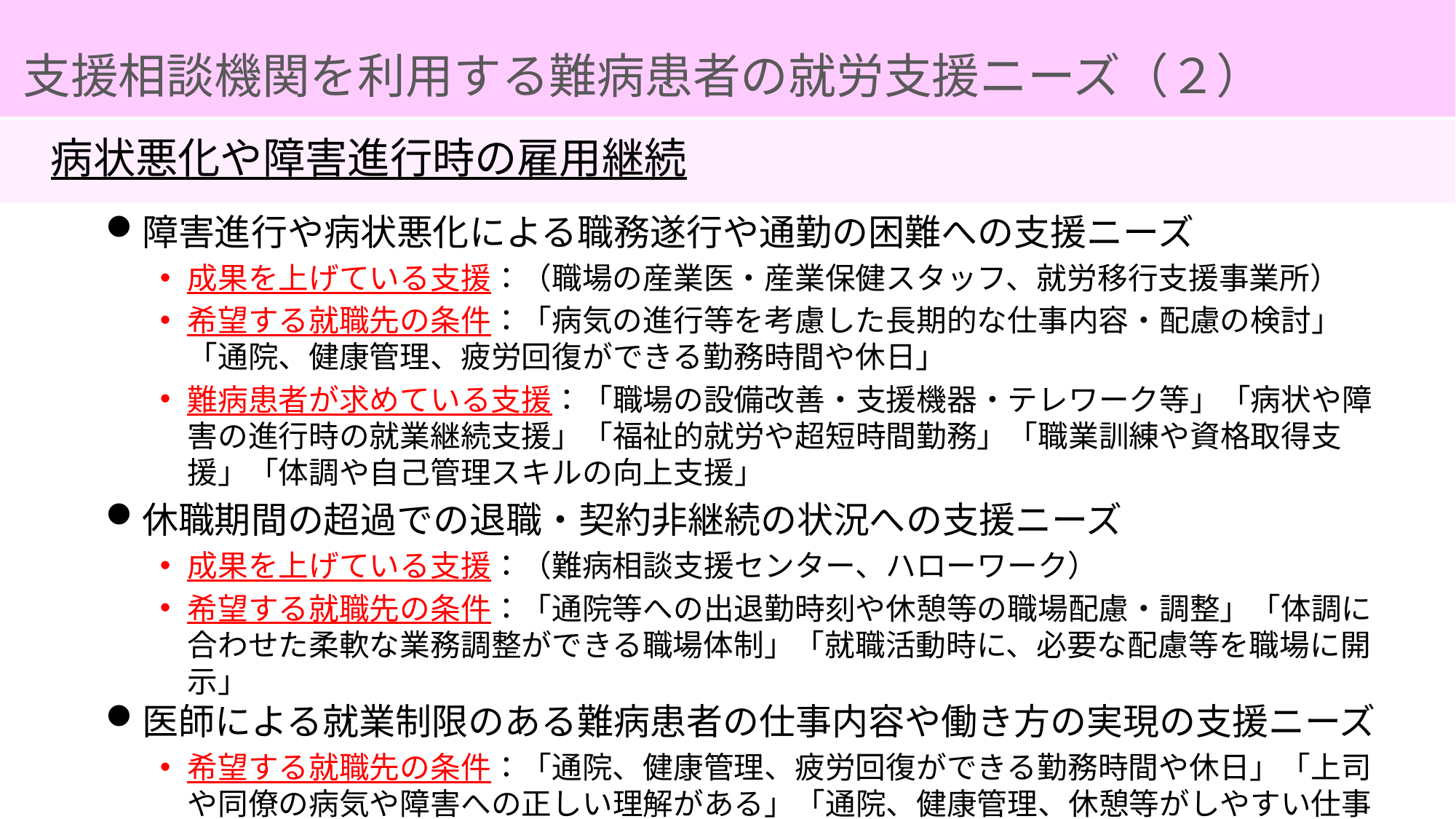

# 支援相談機関を利用する難病患者の就労支援ニーズ（２）

病状悪化や障害進行時の雇用継続

障害進行や病状悪化による職務遂行や通勤の困難への支援ニーズ
成果を上げている支援：（職場の産業医・産業保健スタッフ、就労移行支援事業所）
希望する就職先の条件：「病気の進行等を考慮した長期的な仕事内容・配慮の検討」「通院、健康管理、疲労回復ができる勤務時間や休日」
難病患者が求めている支援：「職場の設備改善・支援機器・テレワーク等」「病状や障害の進行時の就業継続支援」「福祉的就労や超短時間勤務」「職業訓練や資格取得支援」「体調や自己管理スキルの向上支援」
休職期間の超過での退職・契約非継続の状況への支援ニーズ
成果を上げている支援：（難病相談支援センター、ハローワーク）
希望する就職先の条件：「通院等への出退勤時刻や休憩等の職場配慮・調整」「体調に合わせた柔軟な業務調整ができる職場体制」「就職活動時に、必要な配慮等を職場に開示」
医師による就業制限のある難病患者の仕事内容や働き方の実現の支援ニーズ
希望する就職先の条件：「通院、健康管理、疲労回復ができる勤務時間や休日」「上司や同僚の病気や障害への正しい理解がある」「通院、健康管理、休憩等がしやすい仕事内容」